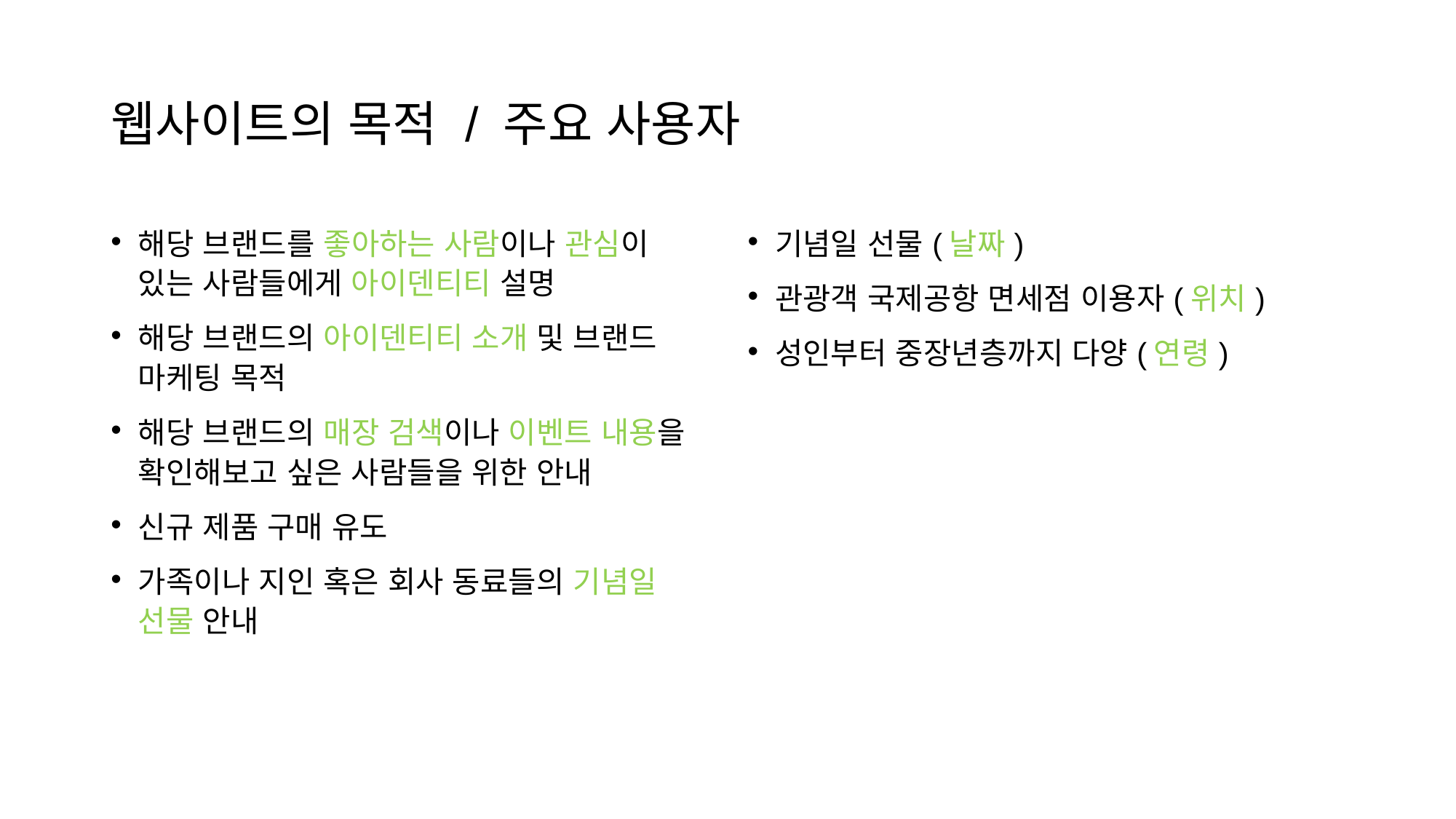

# 웹사이트의 목적 / 주요 사용자
해당 브랜드를 좋아하는 사람이나 관심이 있는 사람들에게 아이덴티티 설명
해당 브랜드의 아이덴티티 소개 및 브랜드 마케팅 목적
해당 브랜드의 매장 검색이나 이벤트 내용을 확인해보고 싶은 사람들을 위한 안내
신규 제품 구매 유도
가족이나 지인 혹은 회사 동료들의 기념일 선물 안내
기념일 선물(날짜)
관광객 국제공항 면세점 이용자(위치)
성인부터 중장년층까지 다양(연령)